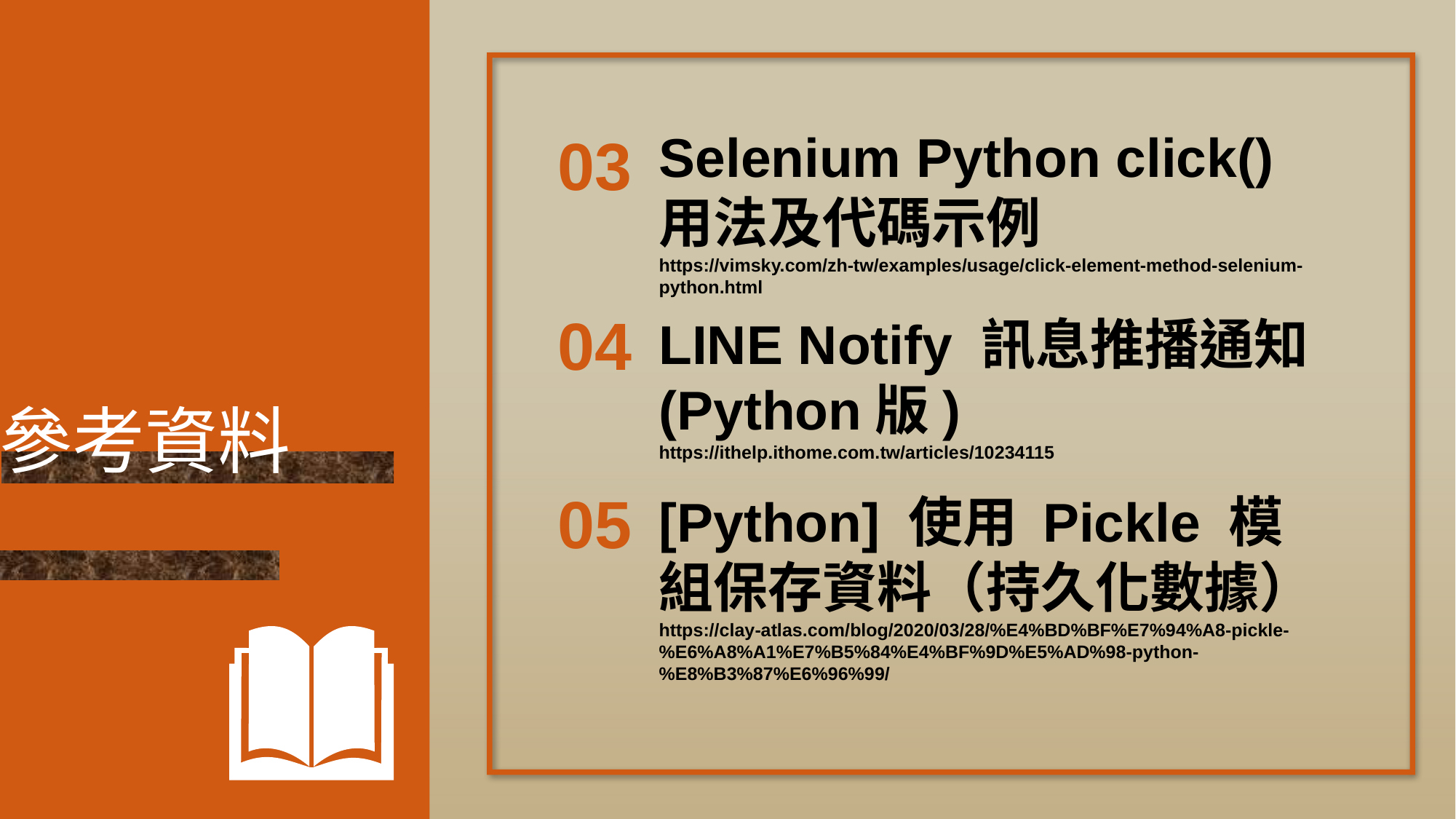

03
Selenium Python click()用法及代碼示例
https://vimsky.com/zh-tw/examples/usage/click-element-method-selenium-python.html
04
LINE Notify 訊息推播通知 (Python版)
https://ithelp.ithome.com.tw/articles/10234115
參考資料

05
[Python] 使用 Pickle 模組保存資料（持久化數據）https://clay-atlas.com/blog/2020/03/28/%E4%BD%BF%E7%94%A8-pickle-%E6%A8%A1%E7%B5%84%E4%BF%9D%E5%AD%98-python-%E8%B3%87%E6%96%99/